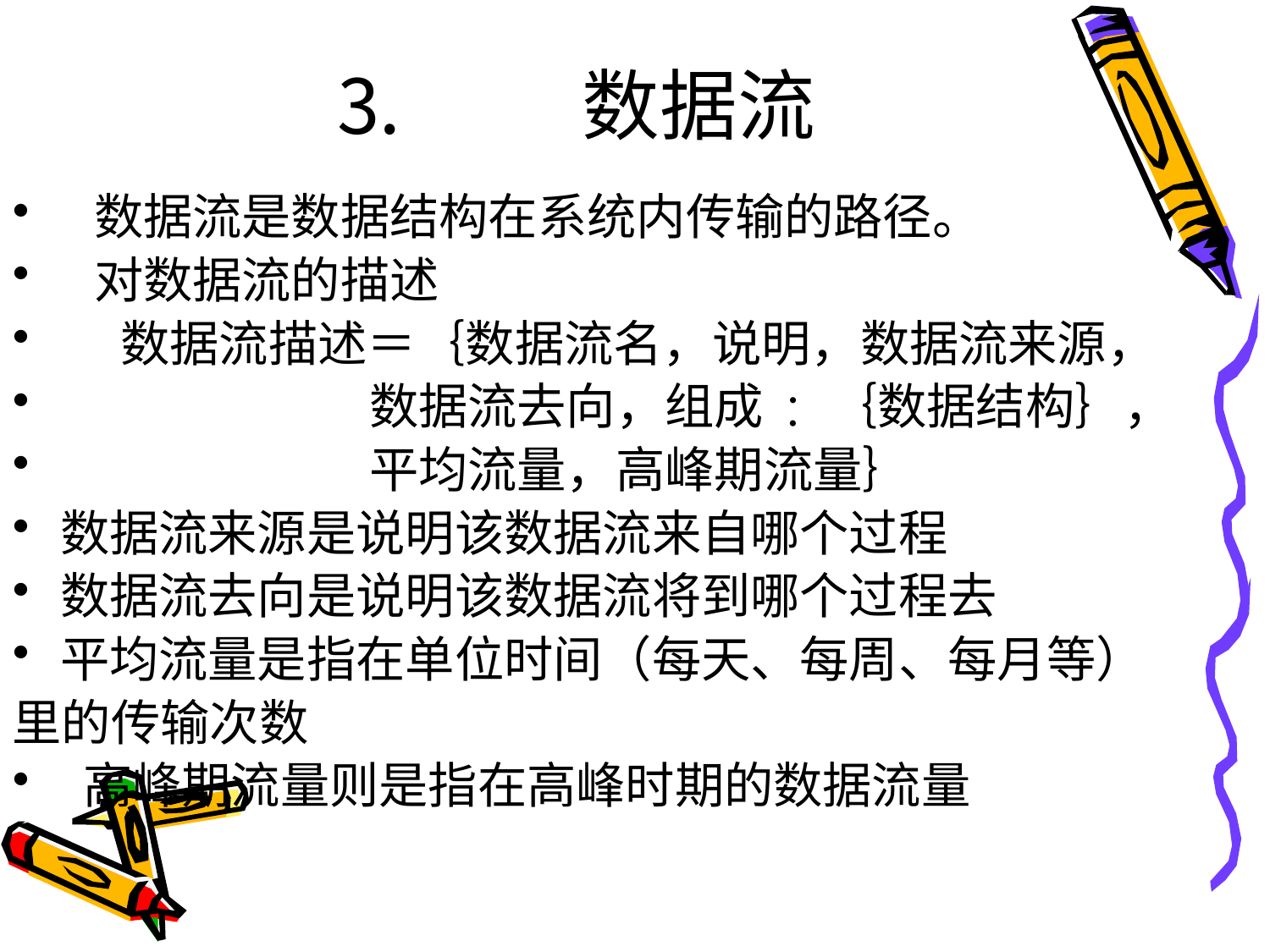

# ⒊         数据流
  数据流是数据结构在系统内传输的路径。
  对数据流的描述
　 数据流描述＝｛数据流名，说明，数据流来源，
                           数据流去向，组成 : ｛数据结构｝，
                           平均流量，高峰期流量｝
数据流来源是说明该数据流来自哪个过程
数据流去向是说明该数据流将到哪个过程去
平均流量是指在单位时间（每天、每周、每月等）
里的传输次数
 高峰期流量则是指在高峰时期的数据流量